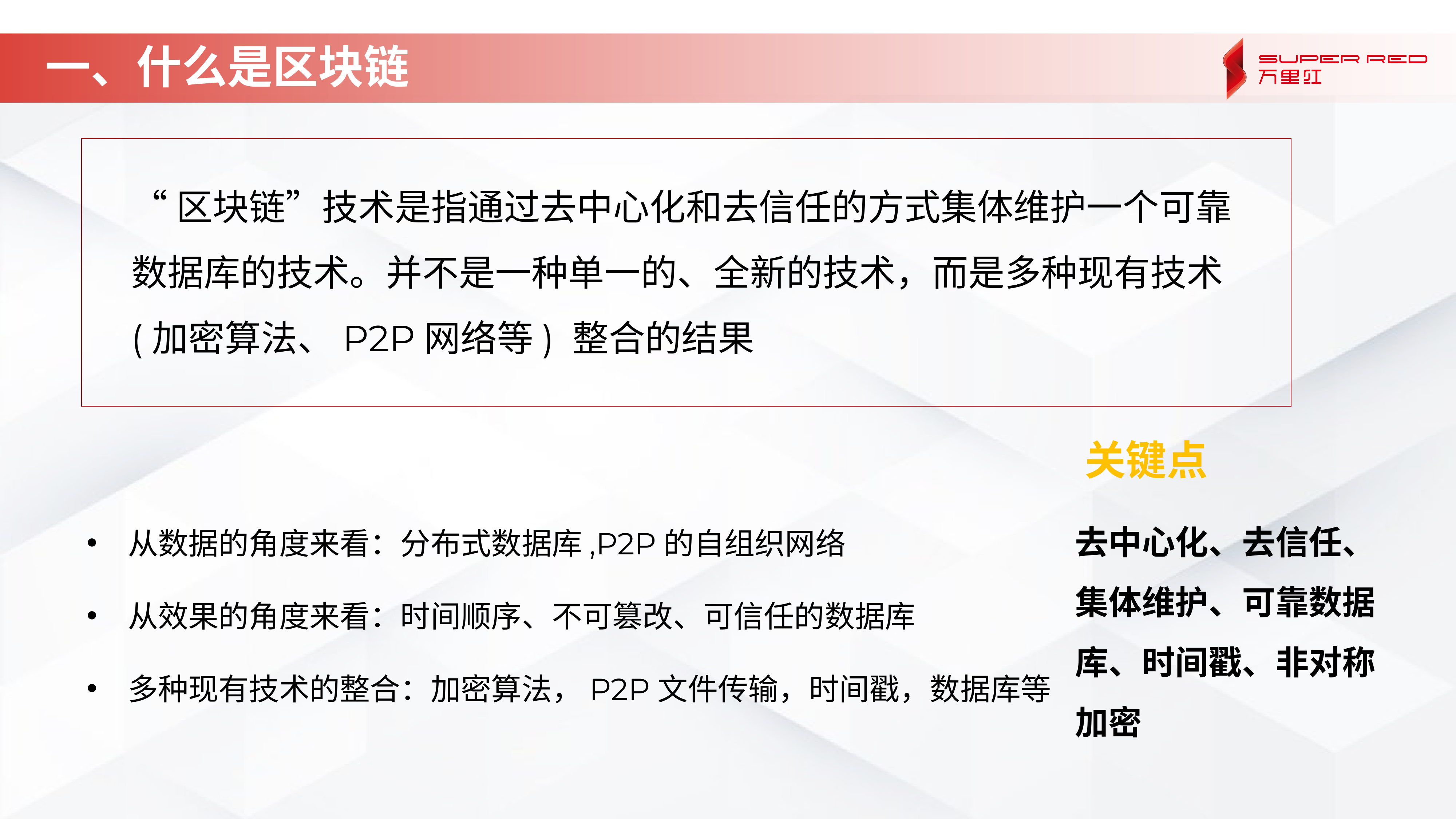

# 一、什么是区块链

“区块链”技术是指通过去中心化和去信任的方式集体维护一个可靠数据库的技术。并不是一种单一的、全新的技术，而是多种现有技术(加密算法、P2P网络等) 整合的结果
关键点
从数据的角度来看：分布式数据库,P2P的自组织网络
从效果的角度来看：时间顺序、不可篡改、可信任的数据库
多种现有技术的整合：加密算法，P2P文件传输，时间戳，数据库等
去中心化、去信任、集体维护、可靠数据库、时间戳、非对称加密